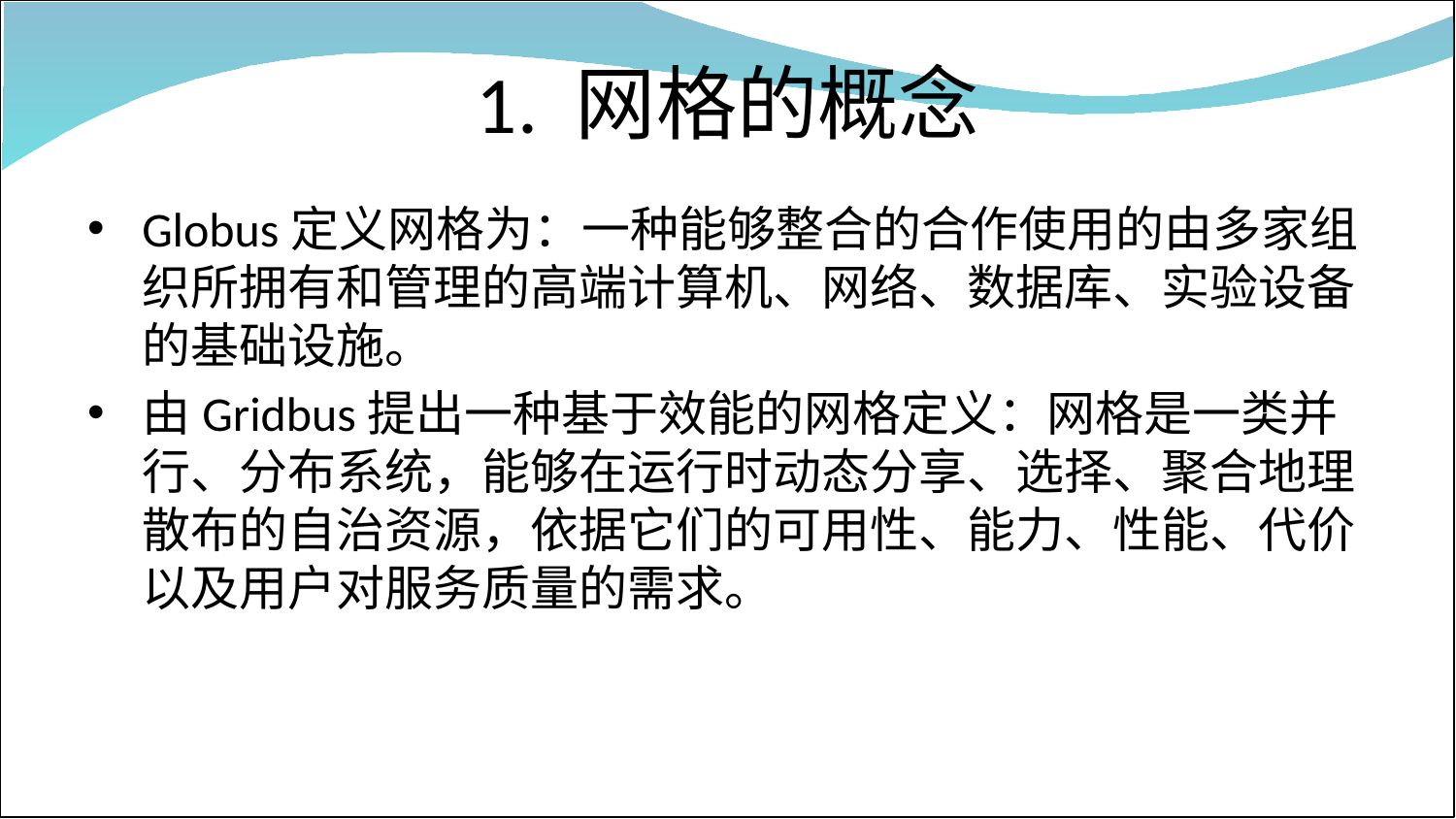

# 1. 网格的概念
Globus定义网格为：一种能够整合的合作使用的由多家组织所拥有和管理的高端计算机、网络、数据库、实验设备的基础设施。
由Gridbus提出一种基于效能的网格定义：网格是一类并行、分布系统，能够在运行时动态分享、选择、聚合地理散布的自治资源，依据它们的可用性、能力、性能、代价以及用户对服务质量的需求。